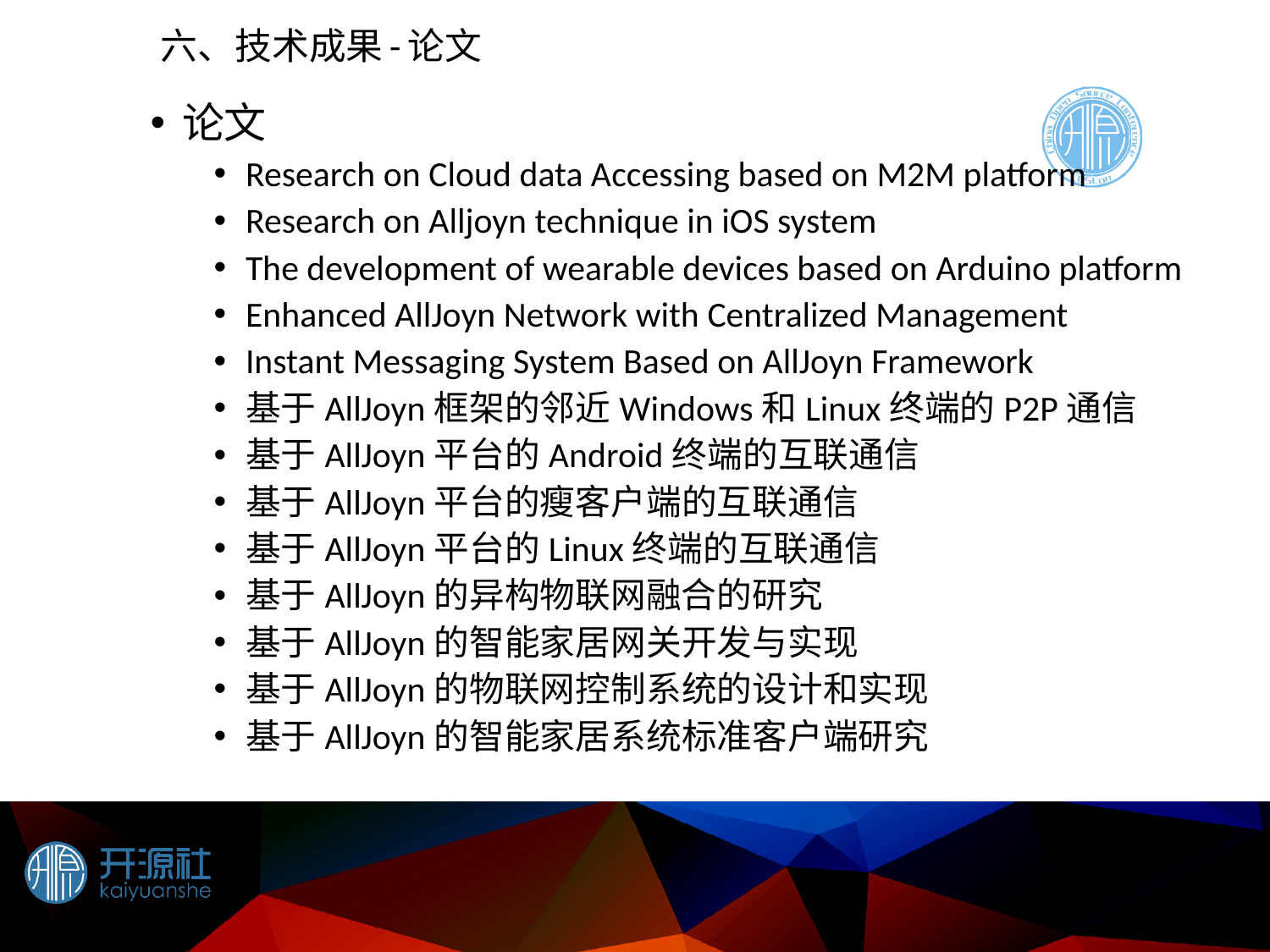

# 六、技术成果-论文
论文
Research on Cloud data Accessing based on M2M platform
Research on Alljoyn technique in iOS system
The development of wearable devices based on Arduino platform
Enhanced AllJoyn Network with Centralized Management
Instant Messaging System Based on AllJoyn Framework
基于AllJoyn框架的邻近Windows和Linux终端的P2P通信
基于AllJoyn平台的Android终端的互联通信
基于AllJoyn平台的瘦客户端的互联通信
基于AllJoyn平台的Linux终端的互联通信
基于AllJoyn的异构物联网融合的研究
基于AllJoyn的智能家居网关开发与实现
基于AllJoyn的物联网控制系统的设计和实现
基于AllJoyn的智能家居系统标准客户端研究

46